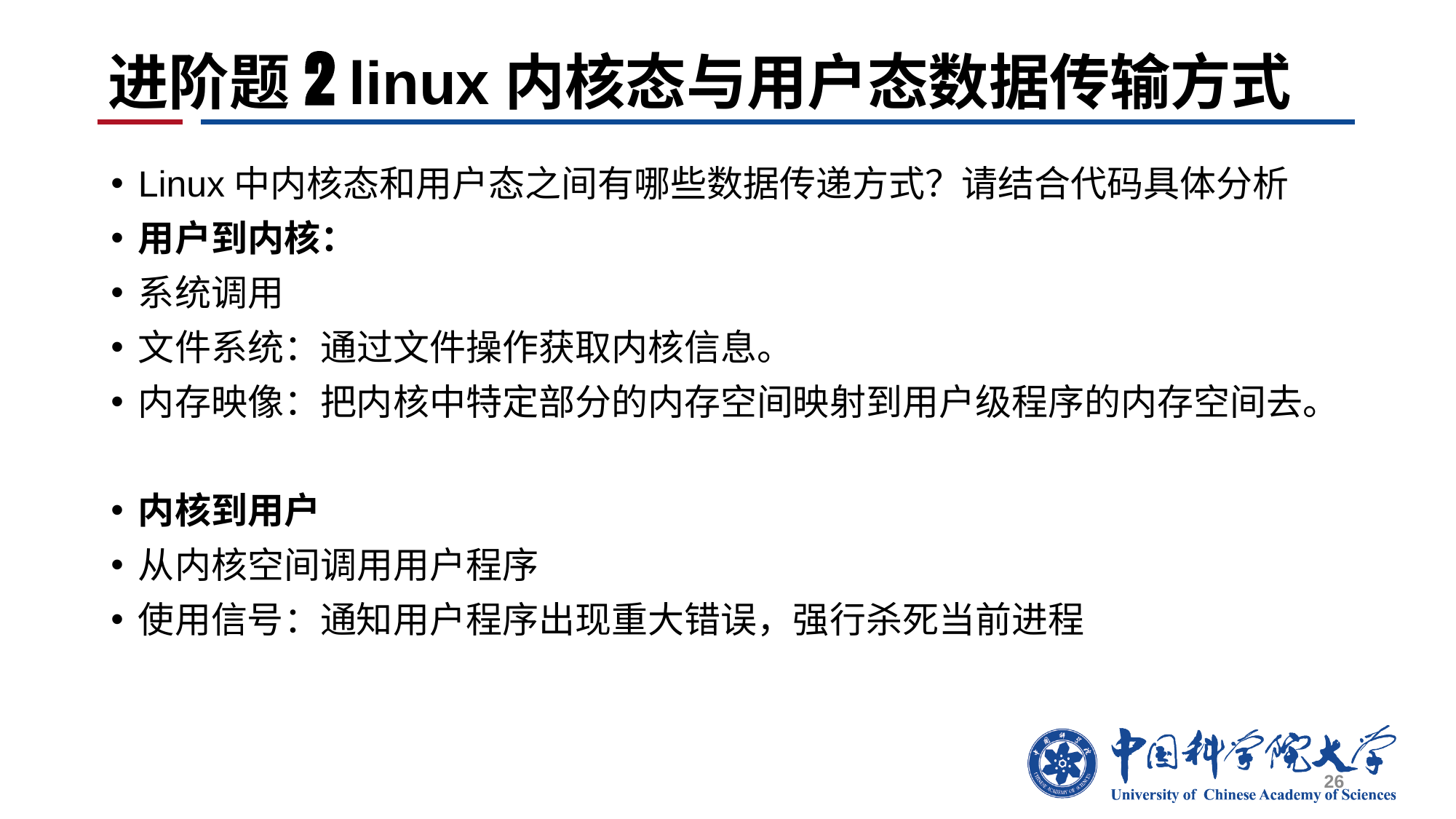

# 进阶题2 linux内核态与用户态数据传输方式
Linux中内核态和用户态之间有哪些数据传递方式？请结合代码具体分析
用户到内核：
系统调用
文件系统：通过文件操作获取内核信息。
内存映像：把内核中特定部分的内存空间映射到用户级程序的内存空间去。

内核到用户
从内核空间调用用户程序
使用信号：通知用户程序出现重大错误，强行杀死当前进程

26